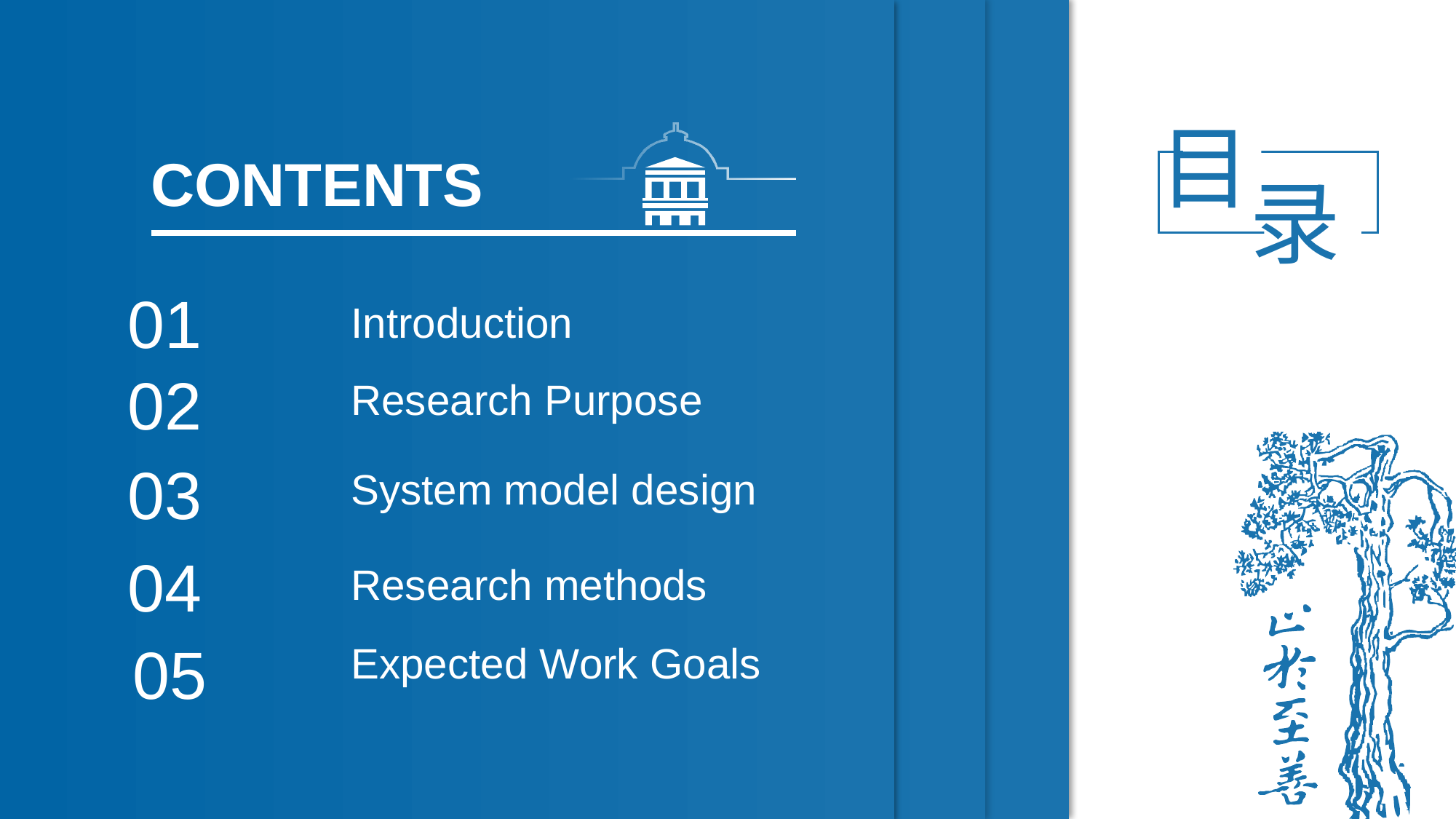

目

录

CONTENTS
01
Introduction
02
Research Purpose

03
System model design
04
Research methods
05
Expected Work Goals